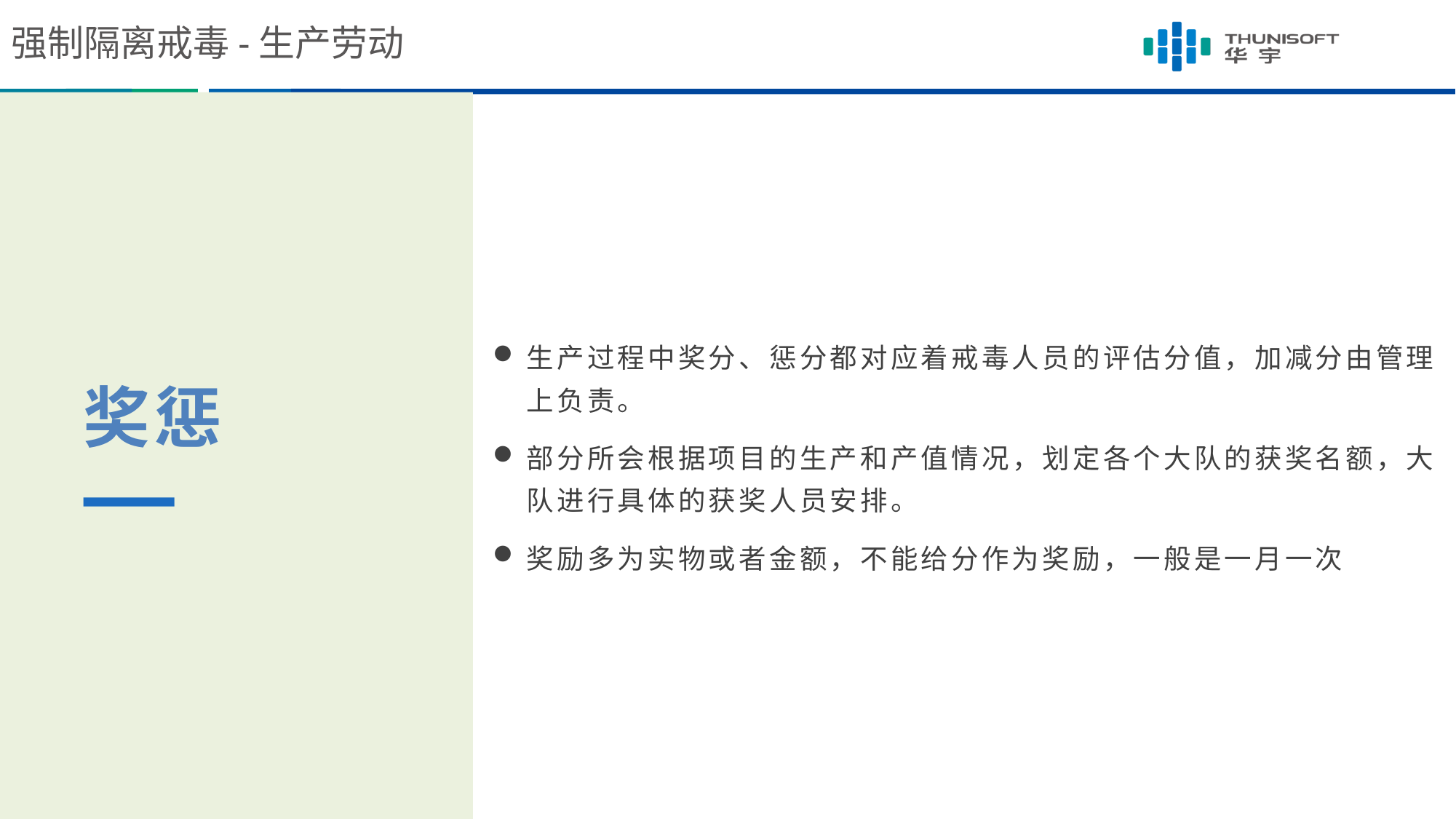

强制隔离戒毒-生产劳动

生产过程中奖分、惩分都对应着戒毒人员的评估分值，加减分由管理上负责。
部分所会根据项目的生产和产值情况，划定各个大队的获奖名额，大队进行具体的获奖人员安排。
奖励多为实物或者金额，不能给分作为奖励，一般是一月一次
奖惩

100